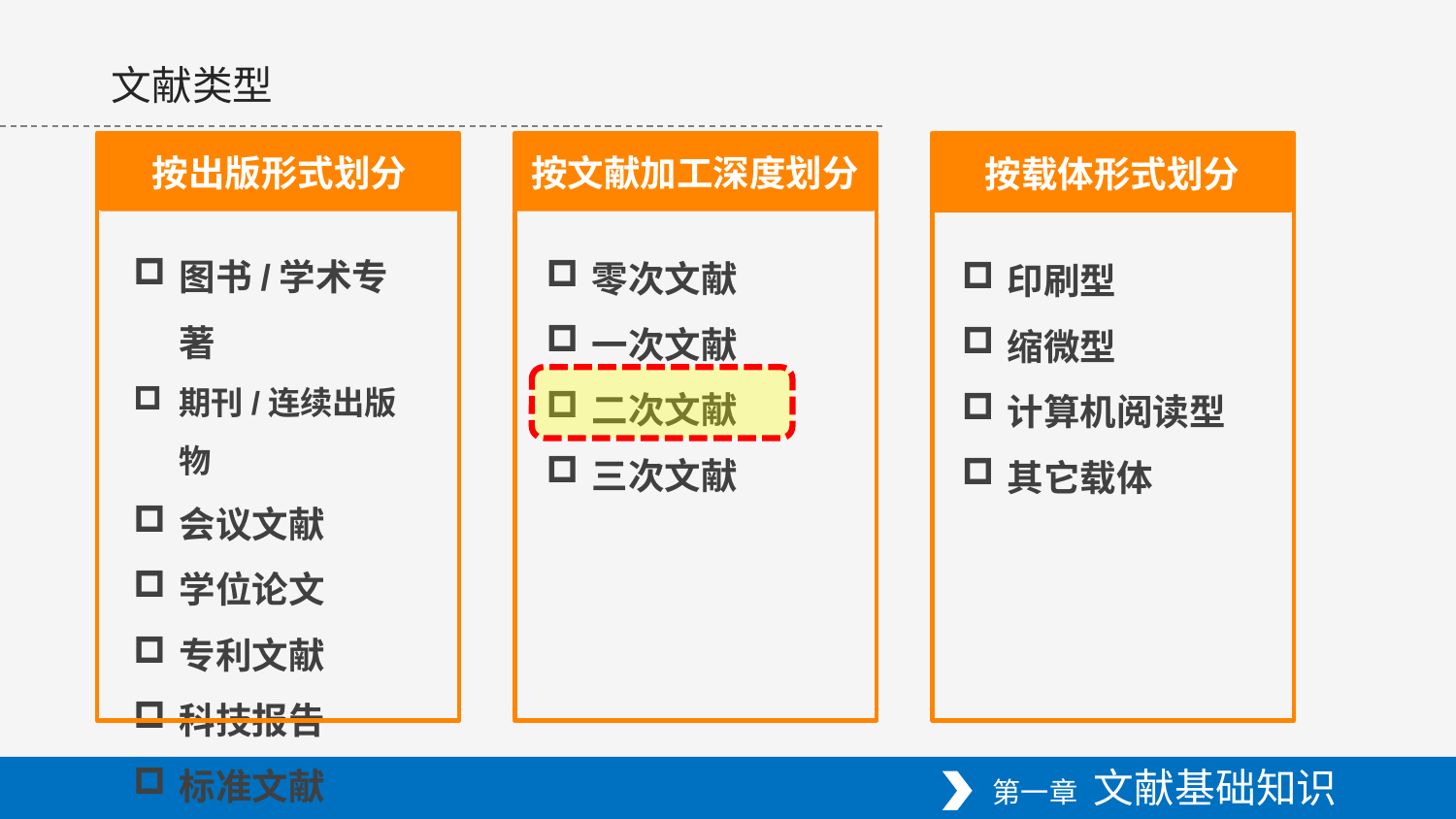

文献类型
按出版形式划分
按文献加工深度划分

按载体形式划分

图书/学术专著
期刊/连续出版物
会议文献
学位论文
专利文献
科技报告
标准文献
零次文献
一次文献
二次文献
三次文献
印刷型
缩微型
计算机阅读型
其它载体